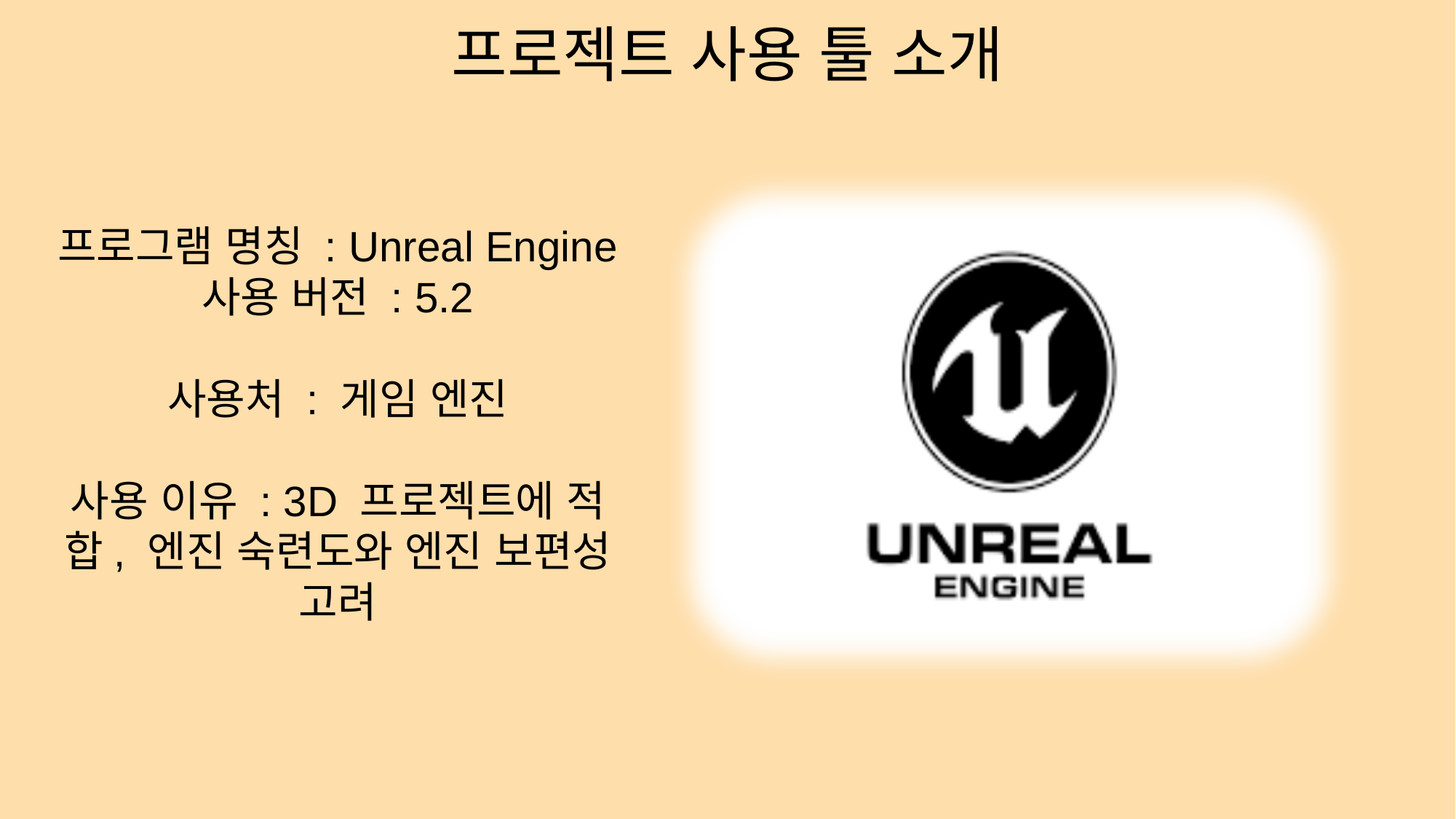

프로젝트 사용 툴 소개

프로그램 명칭 : Unreal Engine
사용 버전 : 5.2

사용처 : 게임 엔진

사용 이유 : 3D 프로젝트에 적합, 엔진 숙련도와 엔진 보편성 고려